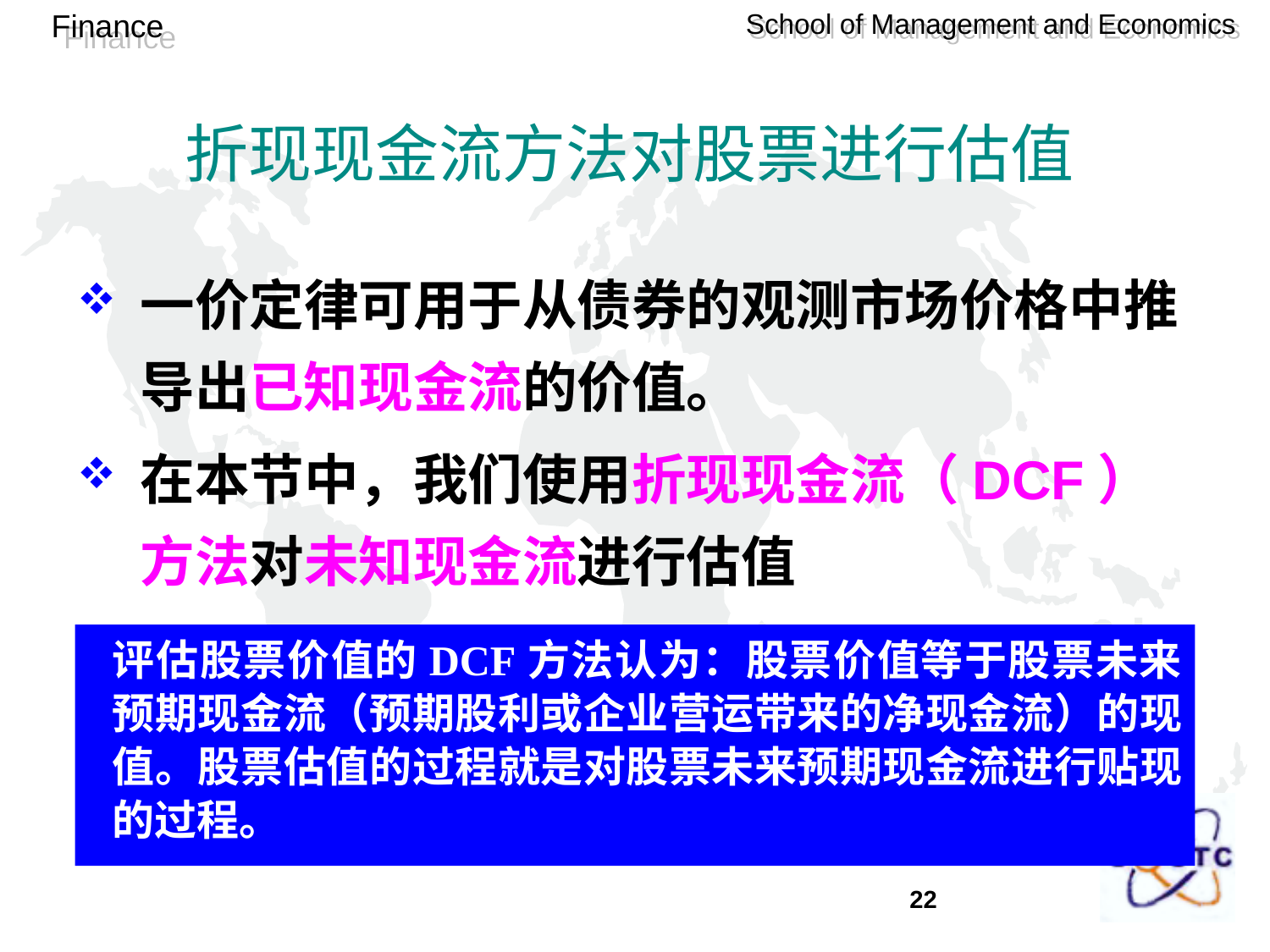

折现现金流方法对股票进行估值
一价定律可用于从债券的观测市场价格中推导出已知现金流的价值。
在本节中，我们使用折现现金流（DCF）方法对未知现金流进行估值
评估股票价值的DCF方法认为：股票价值等于股票未来预期现金流（预期股利或企业营运带来的净现金流）的现值。股票估值的过程就是对股票未来预期现金流进行贴现的过程。